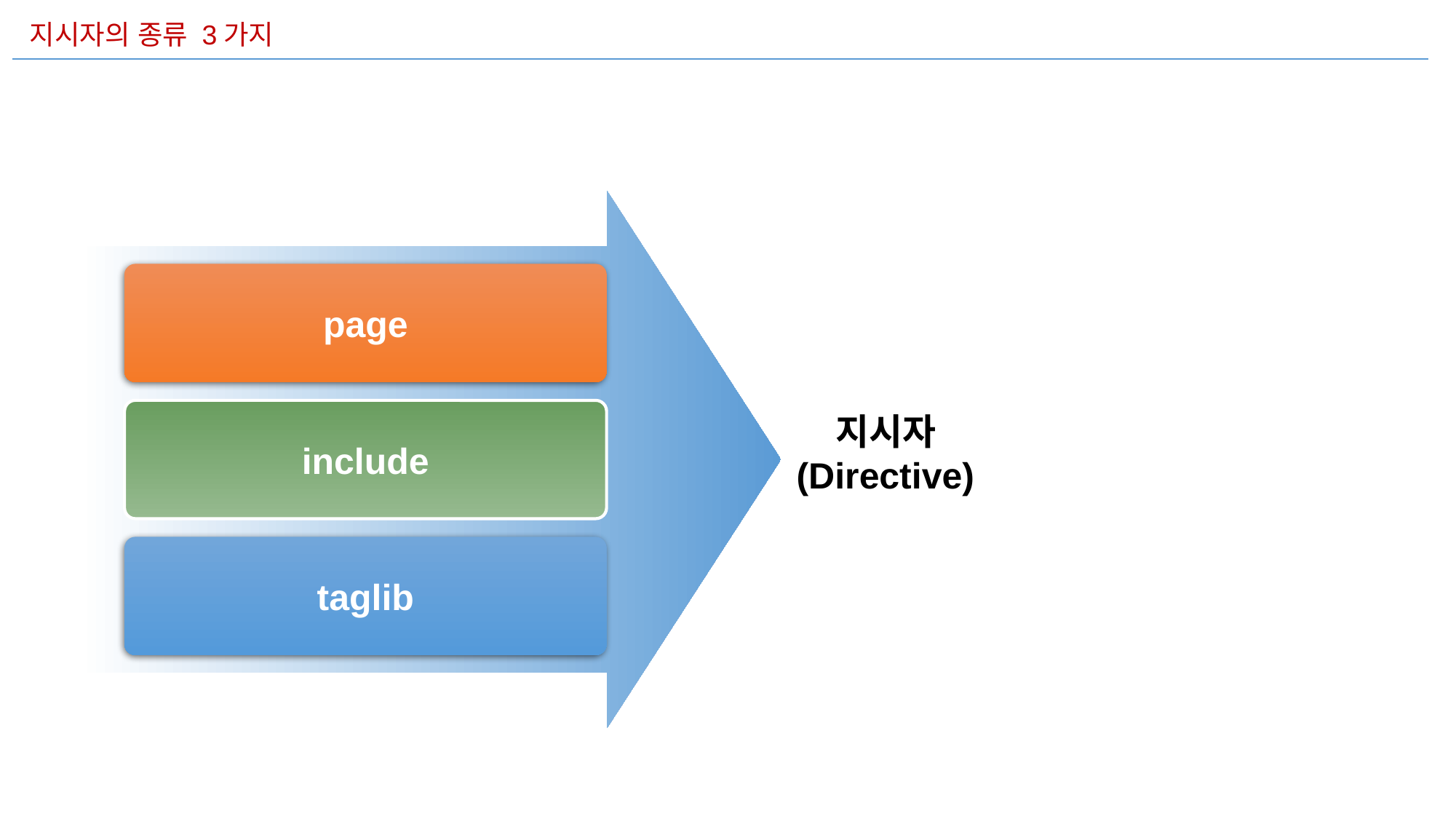

지시자의 종류 3가지

page
지시자
(Directive)
include
taglib